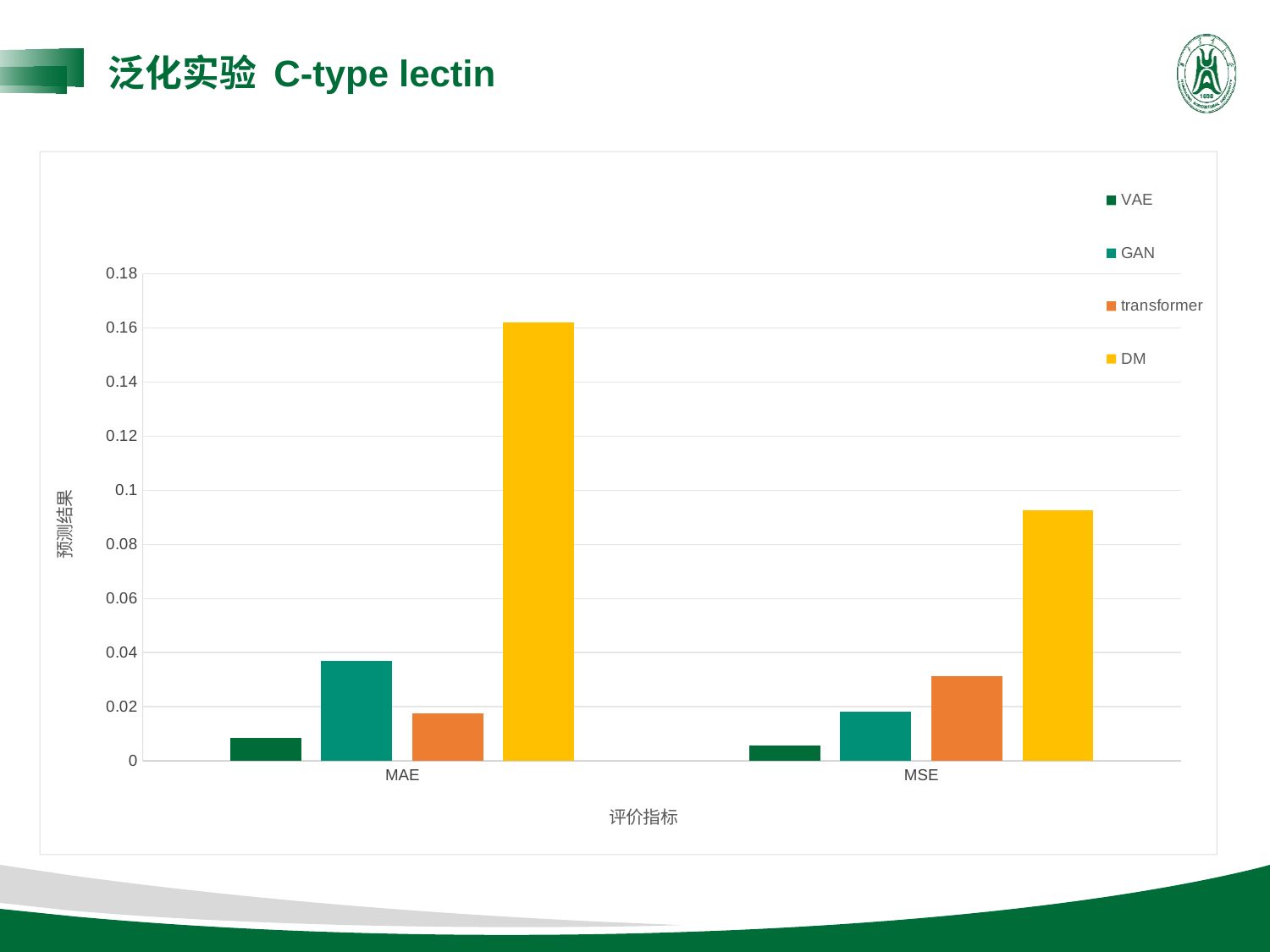

泛化实验 C-type lectin

### Chart

| Category | VAE | GAN | transformer | DM |
|---|---|---|---|---|
| MAE | 0.0085 | 0.0368 | 0.0175 | 0.1619 |
| MSE | 0.0056 | 0.0182 | 0.03125 | 0.0926 |
25